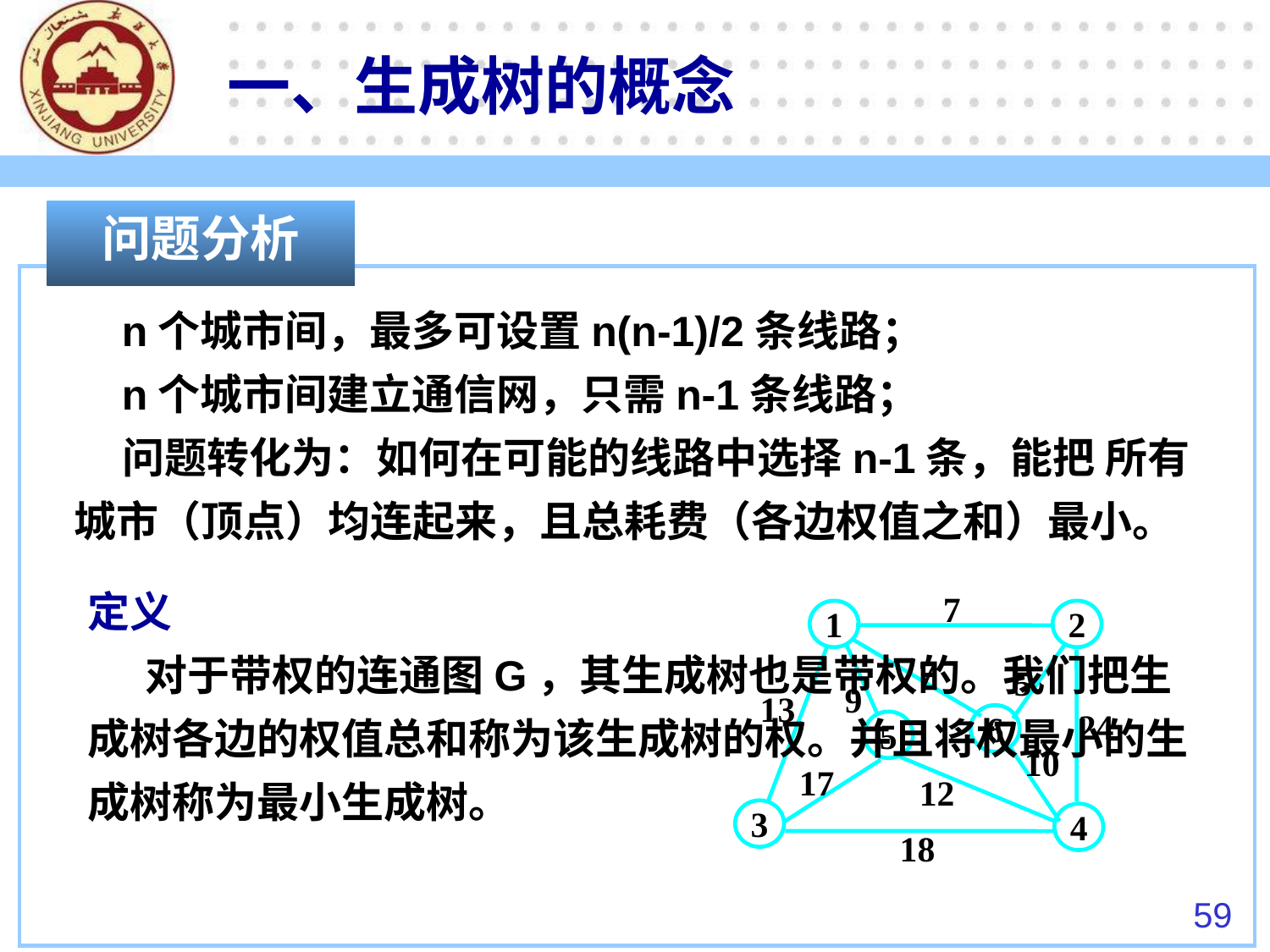

一、生成树的概念
问题分析

    n个城市间，最多可设置n(n-1)/2条线路；
    n个城市间建立通信网，只需n-1条线路；
    问题转化为：如何在可能的线路中选择n-1条，能把 所有城市（顶点）均连起来，且总耗费（各边权值之和）最小。
定义
     对于带权的连通图G，其生成树也是带权的。我们把生成树各边的权值总和称为该生成树的权。并且将权最小的生成树称为最小生成树。
7
1
2

6
5

3
4

7
5
9
13
24
10
17
12
18
59